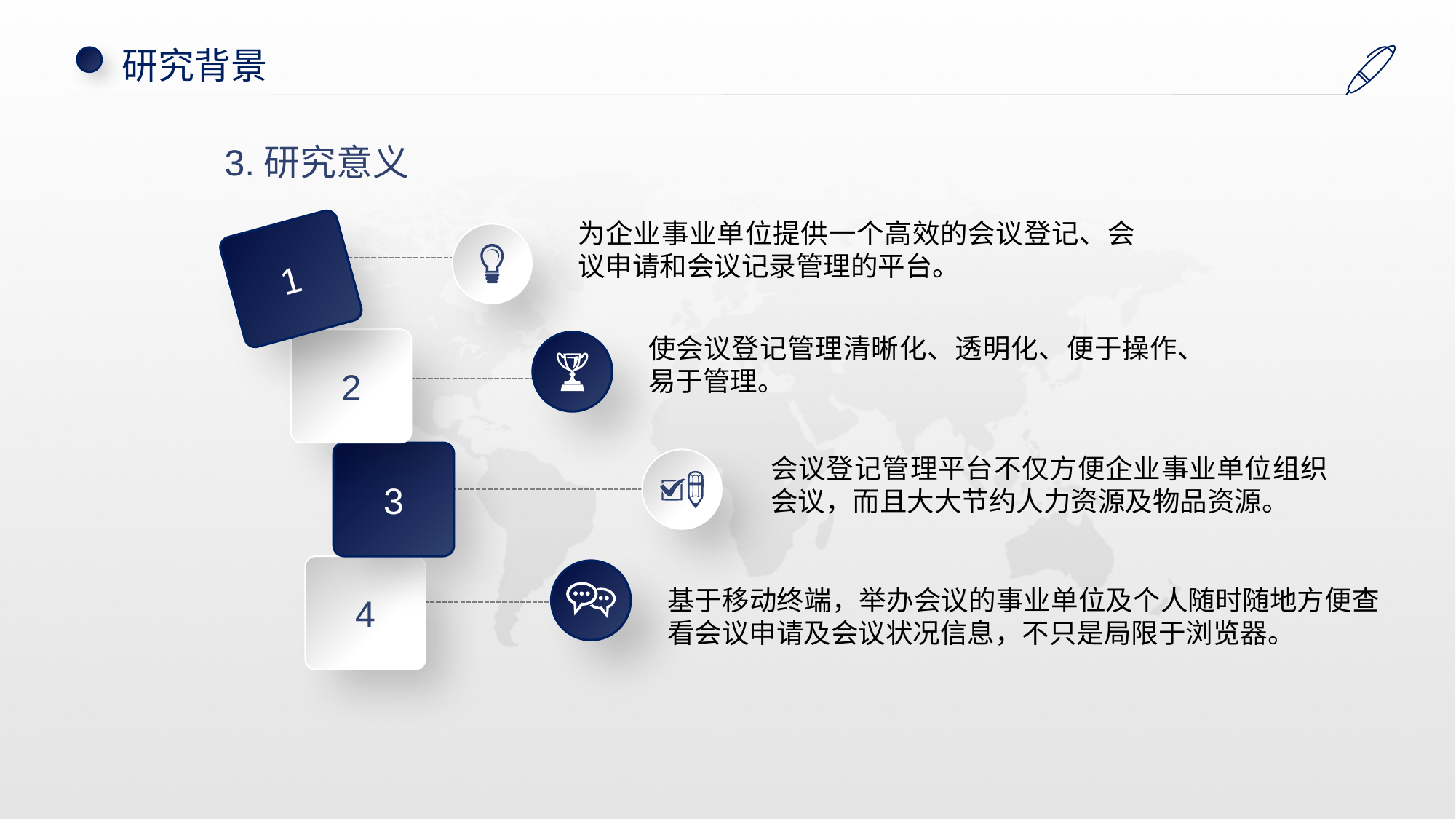

研究背景

3.研究意义
为企业事业单位提供一个高效的会议登记、会议申请和会议记录管理的平台。
1

使会议登记管理清晰化、透明化、便于操作、易于管理。
2

3
会议登记管理平台不仅方便企业事业单位组织会议，而且大大节约人力资源及物品资源。

4

基于移动终端，举办会议的事业单位及个人随时随地方便查看会议申请及会议状况信息，不只是局限于浏览器。